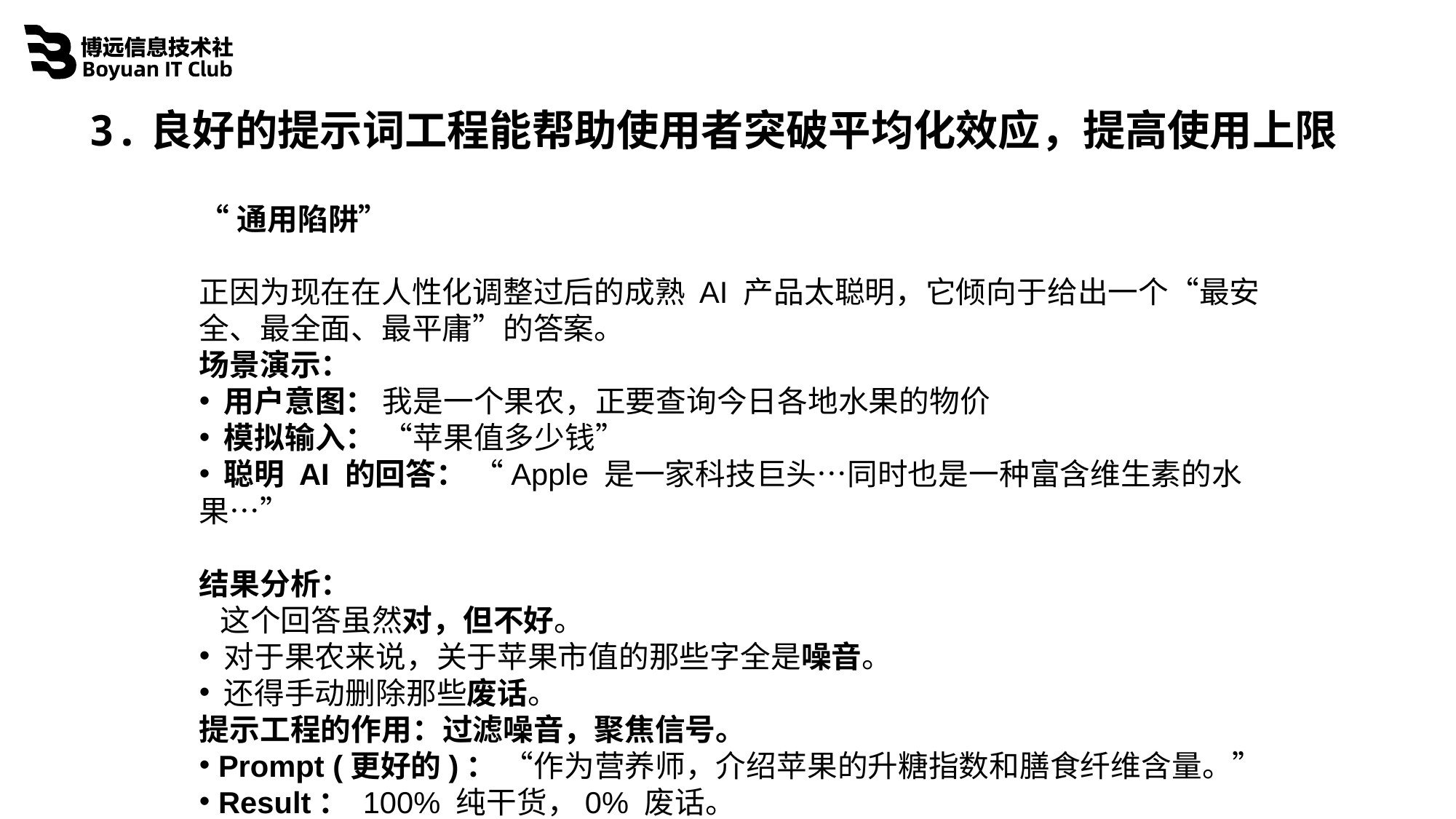

3.良好的提示词工程能帮助使用者突破平均化效应，提高使用上限
“通用陷阱”

正因为现在在人性化调整过后的成熟 AI 产品太聪明，它倾向于给出一个“最安全、最全面、最平庸”的答案。
场景演示：
 用户意图： 我是一个果农，正要查询今日各地水果的物价
 模拟输入： “苹果值多少钱”
 聪明 AI 的回答： “Apple 是一家科技巨头…同时也是一种富含维生素的水果…”

结果分析：
  这个回答虽然对，但不好。
 对于果农来说，关于苹果市值的那些字全是噪音。
 还得手动删除那些废话。
提示工程的作用：过滤噪音，聚焦信号。
 Prompt (更好的)： “作为营养师，介绍苹果的升糖指数和膳食纤维含量。”
 Result： 100% 纯干货，0% 废话。